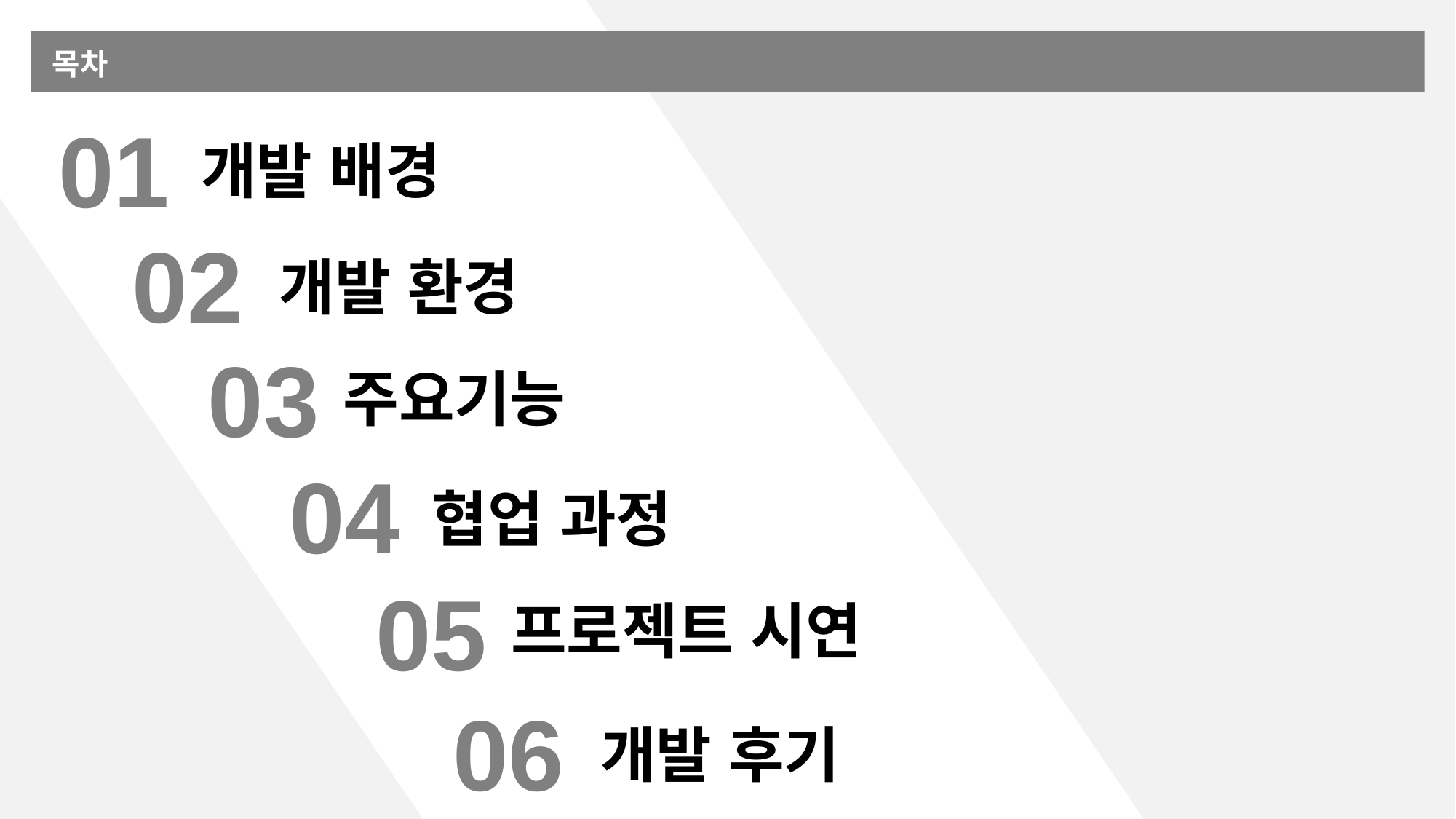

목차
01
개발 배경
02

개발 환경
03
주요기능
04
협업 과정
05
프로젝트 시연
06
개발 후기